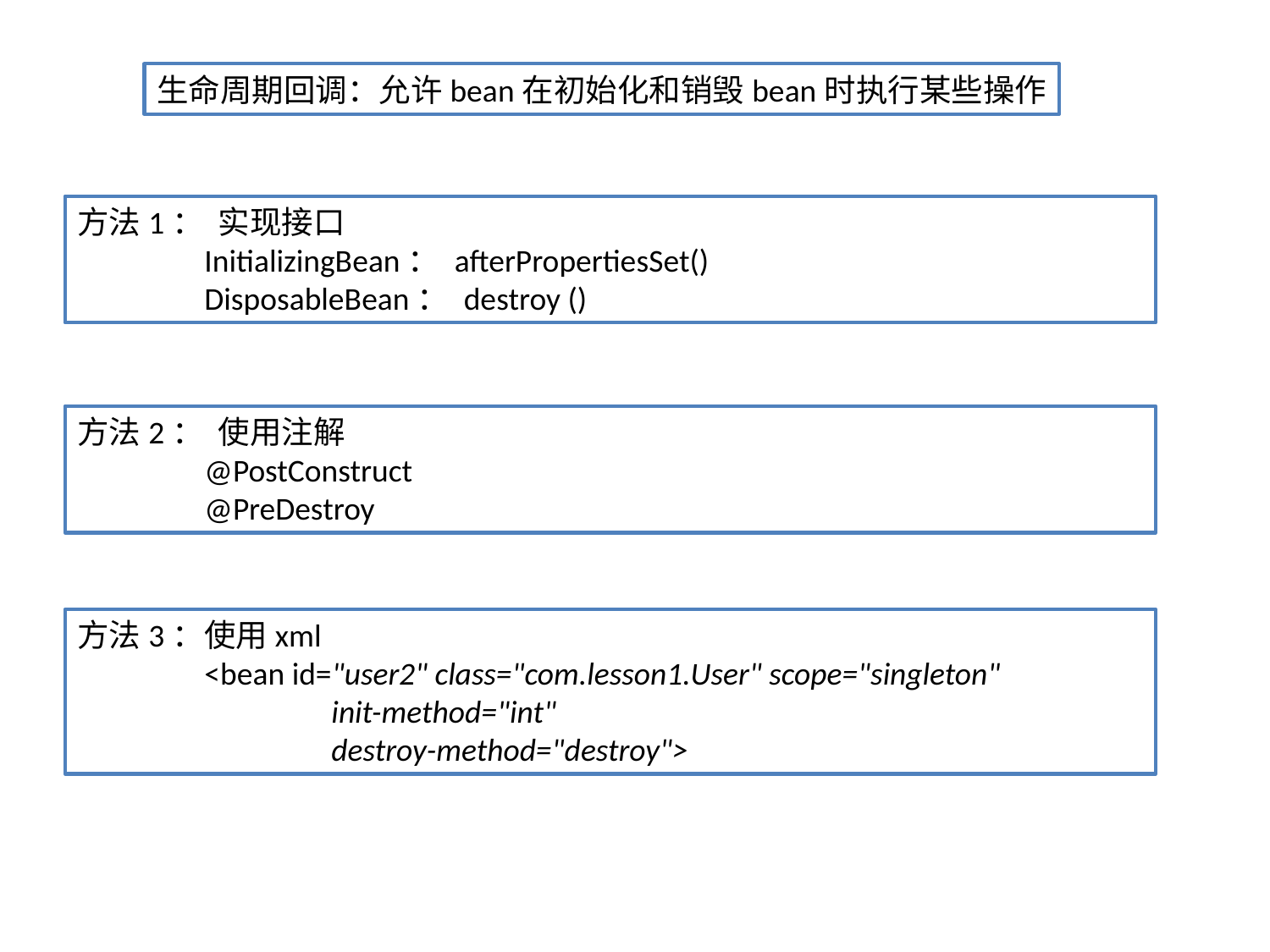

生命周期回调：允许bean在初始化和销毁​​bean时执行某些操作
方法1：  实现接口
	InitializingBean： afterPropertiesSet()
        	DisposableBean： destroy ()
方法2：  使用注解
	@PostConstruct
	@PreDestroy
方法3：使用xml
	<bean id="user2" class="com.lesson1.User" scope="singleton"
		init-method="int"
		destroy-method="destroy">